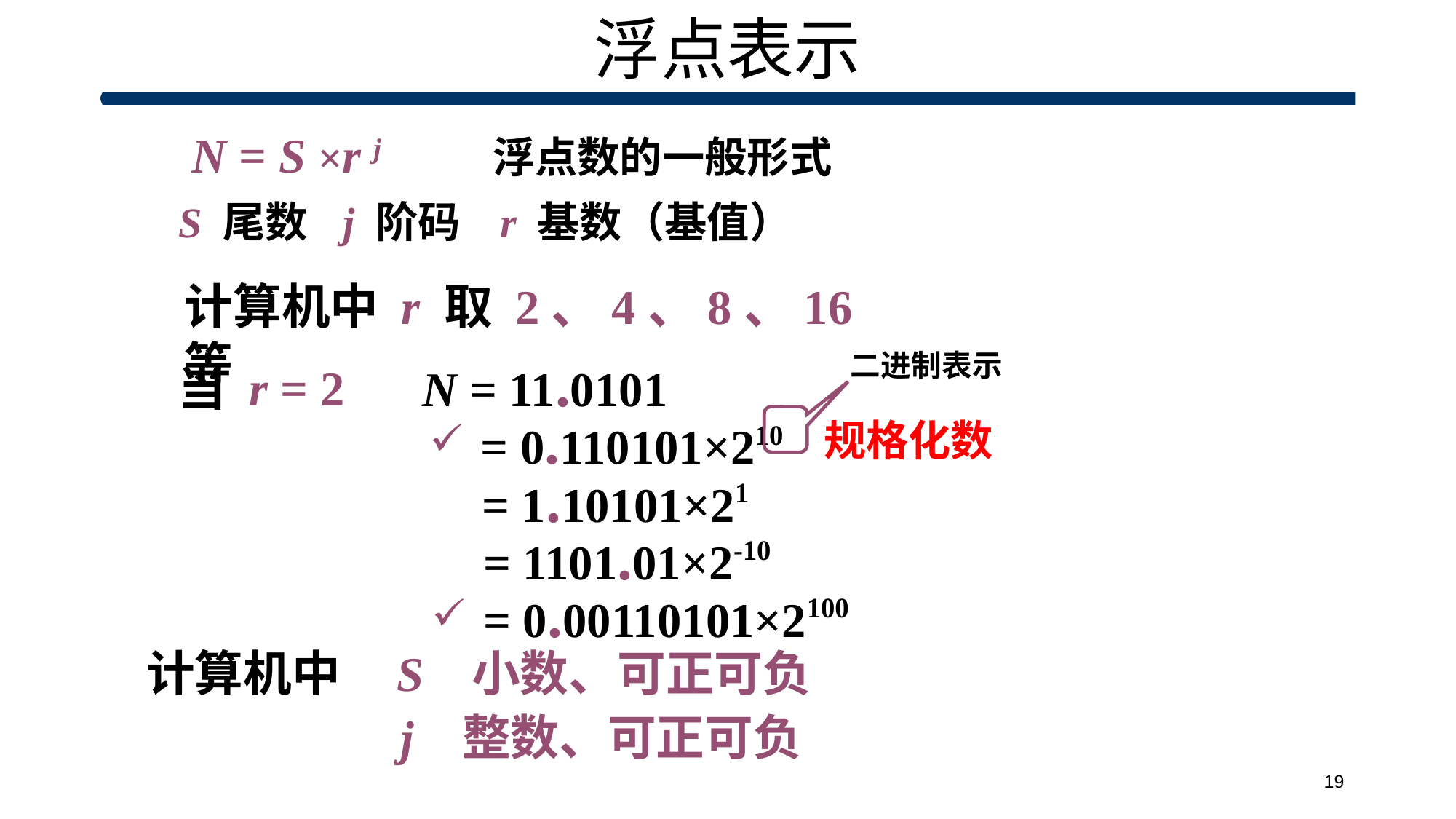

# 浮点表示
N = S ×r j
浮点数的一般形式
S 尾数
j 阶码
r 基数（基值）
计算机中 r 取 2、4、8、16 等
N = 11.0101
二进制表示

当 r = 2
= 0.110101×210
规格化数

= 1.10101×21
= 1101.01×2-10
= 0.00110101×2100

计算机中    S   小数、可正可负
j   整数、可正可负
19